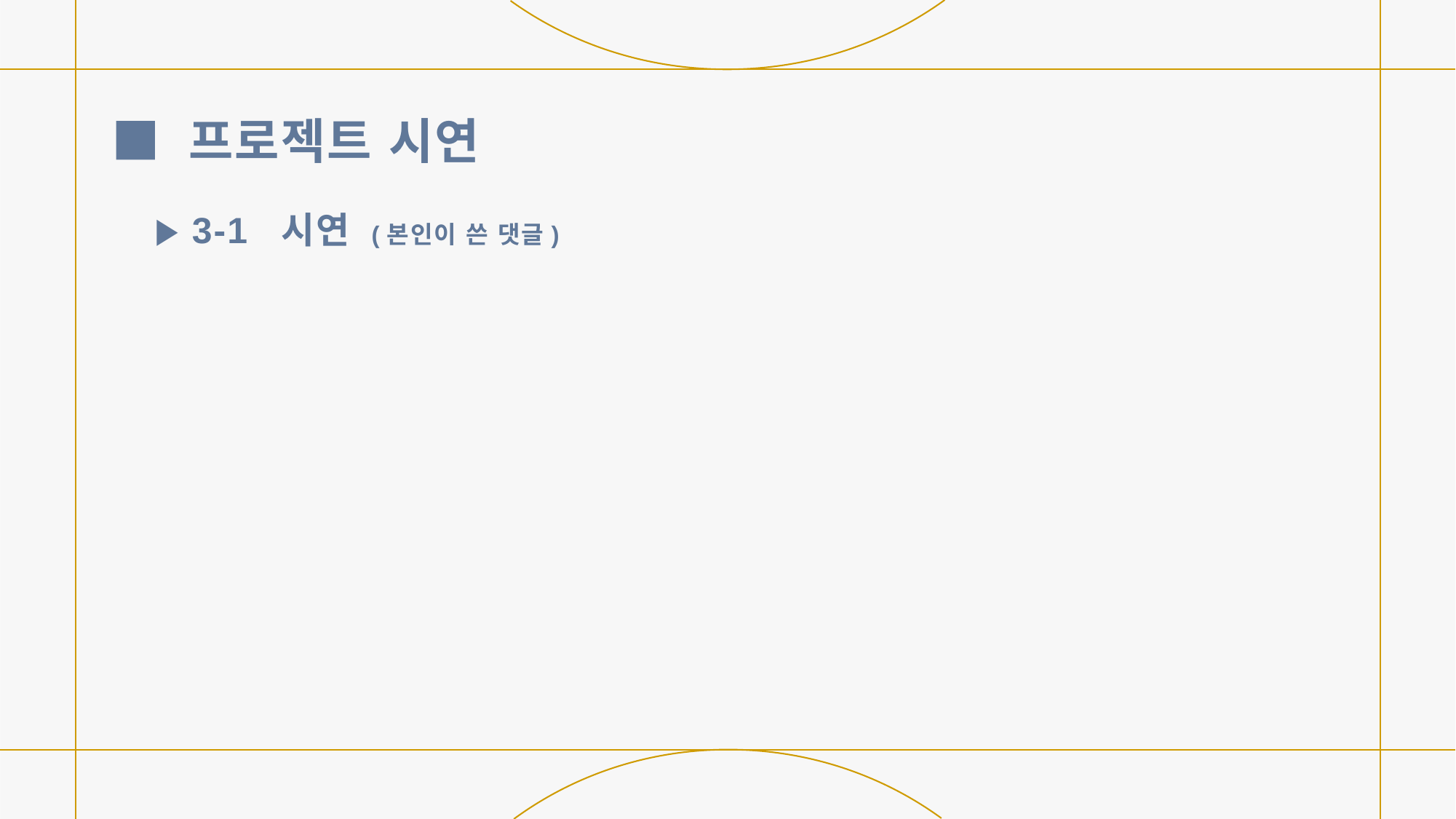

# ■ 프로젝트 시연
▶ 3-1  시연 (본인이 쓴 댓글)